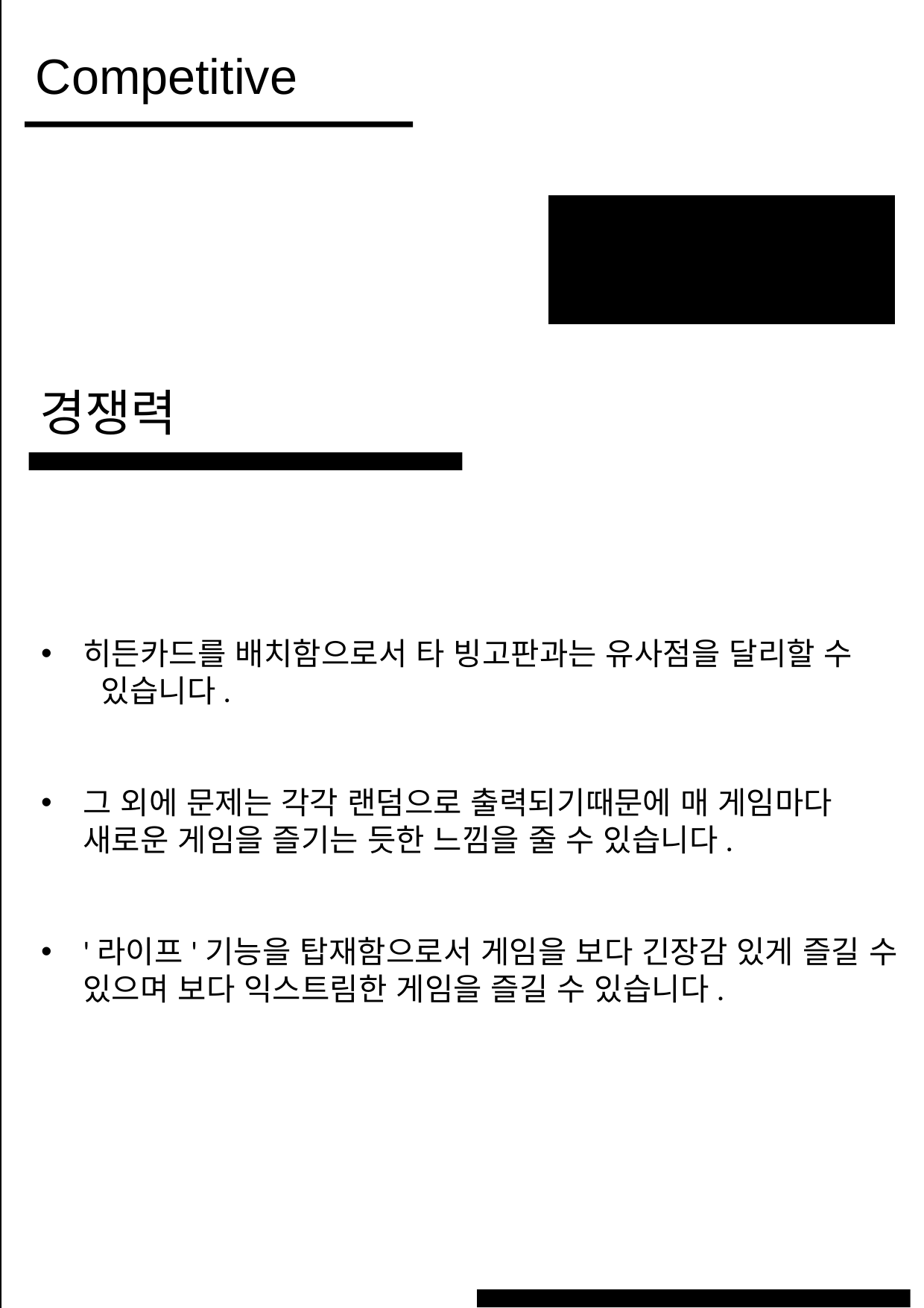

Competitive

경쟁력
WHAT WE DO?

히든카드를 배치함으로서 타 빙고판과는 유사점을 달리할 수
      있습니다.

그 외에 문제는 각각 랜덤으로 출력되기때문에 매 게임마다 새로운 게임을 즐기는 듯한 느낌을 줄 수 있습니다.

'라이프'기능을 탑재함으로서 게임을 보다 긴장감 있게 즐길 수 있으며 보다 익스트림한 게임을 즐길 수 있습니다.